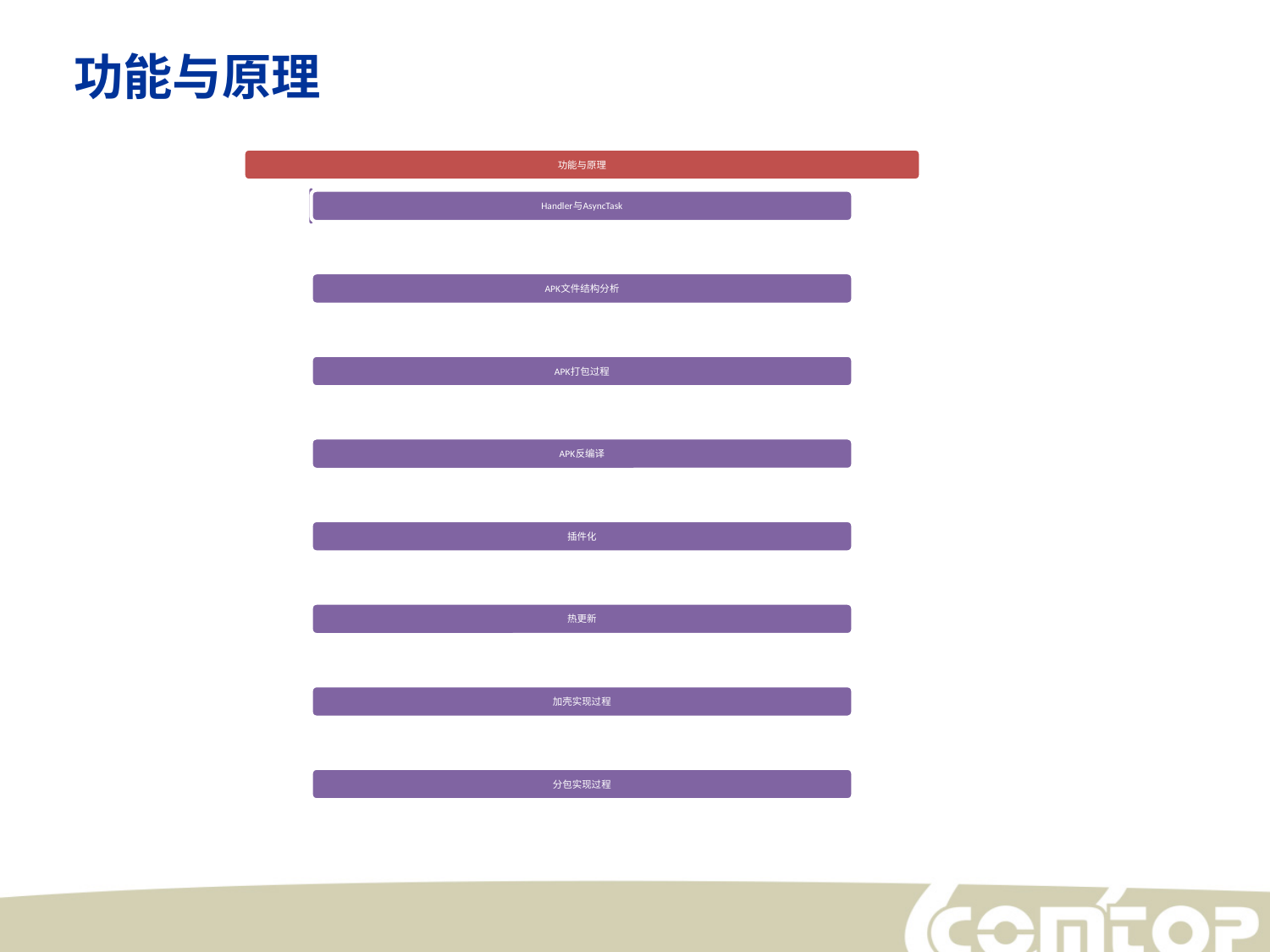

功能与原理
功能与原理
Handler与AsyncTask
APK文件结构分析
APK打包过程
插件化
热更新
APK反编译
加壳实现过程
分包实现过程